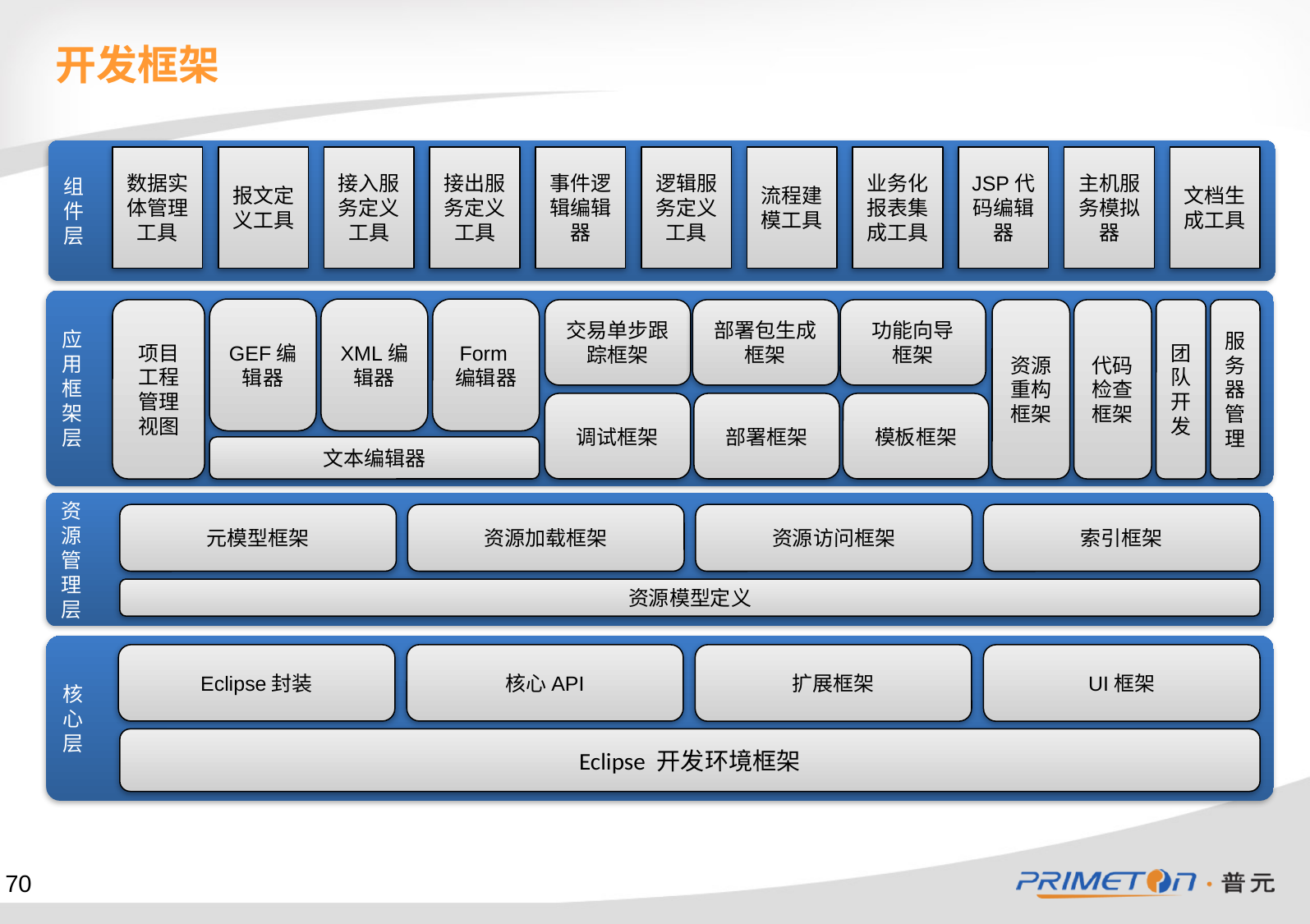

开发框架
组
件
层
数据实体管理工具
报文定义工具
接入服务定义工具
接出服务定义工具
事件逻辑编辑器
逻辑服务定义工具
流程建模工具
业务化报表集成工具
JSP代码编辑器
主机服务模拟器
文档生成工具
应
用
框
架
层
GEF编辑器
XML编辑器
Form编辑器
项目工程管理视图
交易单步跟踪框架
部署包生成框架
功能向导
框架
资源重构框架
代码检查框架
团队开发
服务器管理
调试框架
部署框架
模板框架
文本编辑器
资
源
管
理
层
元模型框架
资源加载框架
资源访问框架
索引框架
资源模型定义
核
心
层
Eclipse封装
核心API
扩展框架
UI框架
Eclipse 开发环境框架
70